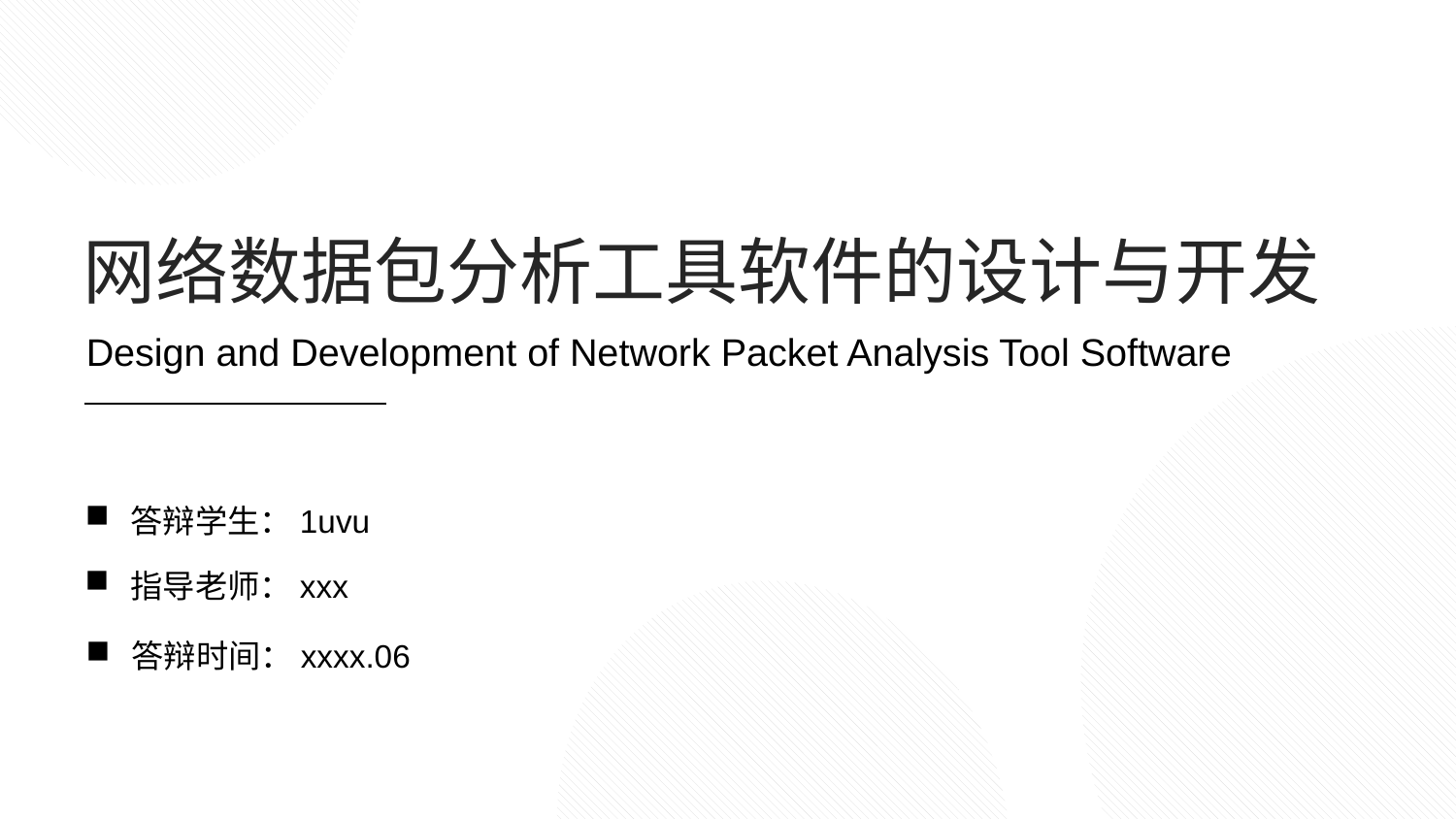

网络数据包分析工具软件的设计与开发
Design and Development of Network Packet Analysis Tool Software

答辩学生：1uvu
指导老师：xxx

答辩时间：xxxx.06